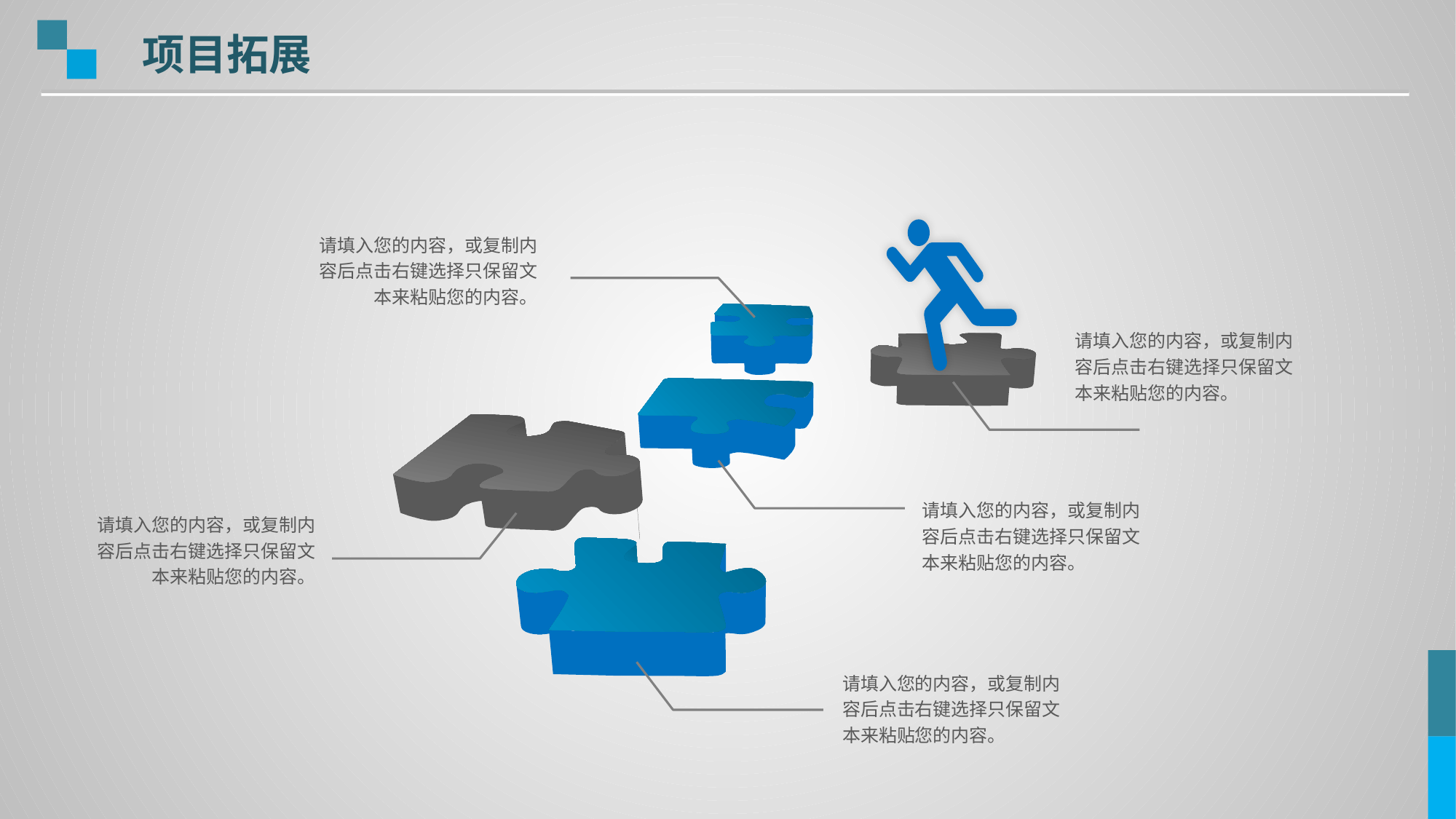

项目拓展

请填入您的内容，或复制内容后点击右键选择只保留文本来粘贴您的内容。

请填入您的内容，或复制内容后点击右键选择只保留文本来粘贴您的内容。

请填入您的内容，或复制内容后点击右键选择只保留文本来粘贴您的内容。
请填入您的内容，或复制内容后点击右键选择只保留文本来粘贴您的内容。

请填入您的内容，或复制内容后点击右键选择只保留文本来粘贴您的内容。